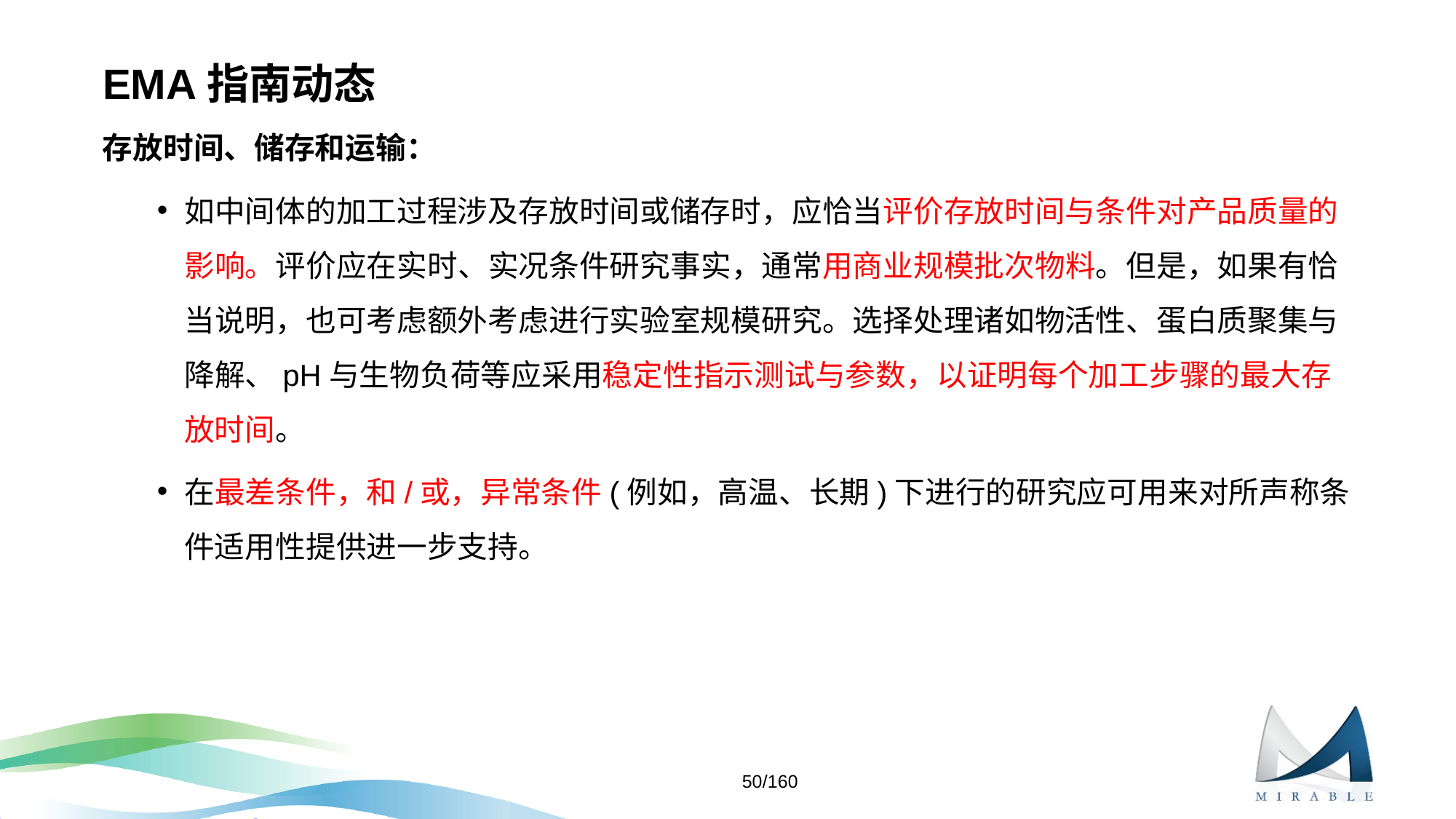

# EMA指南动态
存放时间、储存和运输：
如中间体的加工过程涉及存放时间或储存时，应恰当评价存放时间与条件对产品质量的影响。评价应在实时、实况条件研究事实，通常用商业规模批次物料。但是，如果有恰当说明，也可考虑额外考虑进行实验室规模研究。选择处理诸如物活性、蛋白质聚集与降解、pH与生物负荷等应采用稳定性指示测试与参数，以证明每个加工步骤的最大存放时间。
在最差条件，和/或，异常条件(例如，高温、长期)下进行的研究应可用来对所声称条件适用性提供进一步支持。
50/160